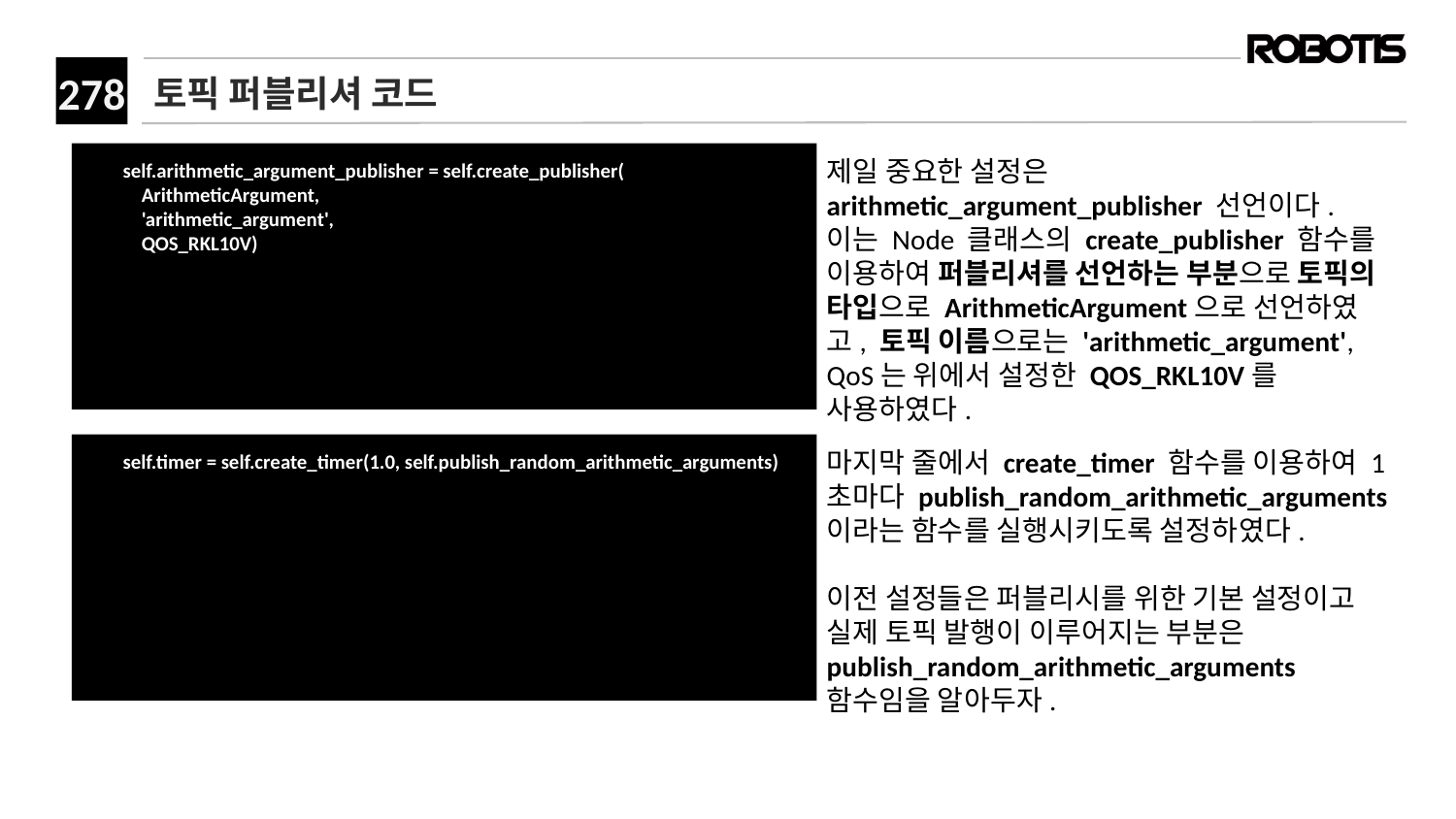

# 토픽 퍼블리셔 코드
        self.arithmetic_argument_publisher = self.create_publisher(
            ArithmeticArgument,
            'arithmetic_argument',
            QOS_RKL10V)

제일 중요한 설정은 arithmetic_argument_publisher 선언이다. 이는 Node 클래스의 create_publisher 함수를 이용하여 퍼블리셔를 선언하는 부분으로 토픽의 타입으로 ArithmeticArgument으로 선언하였고, 토픽 이름으로는 'arithmetic_argument', QoS는 위에서 설정한 QOS_RKL10V를 사용하였다.

        self.timer = self.create_timer(1.0, self.publish_random_arithmetic_arguments)
마지막 줄에서 create_timer 함수를 이용하여 1초마다 publish_random_arithmetic_arguments 이라는 함수를 실행시키도록 설정하였다.

이전 설정들은 퍼블리시를 위한 기본 설정이고 실제 토픽 발행이 이루어지는 부분은 publish_random_arithmetic_arguments 함수임을 알아두자.